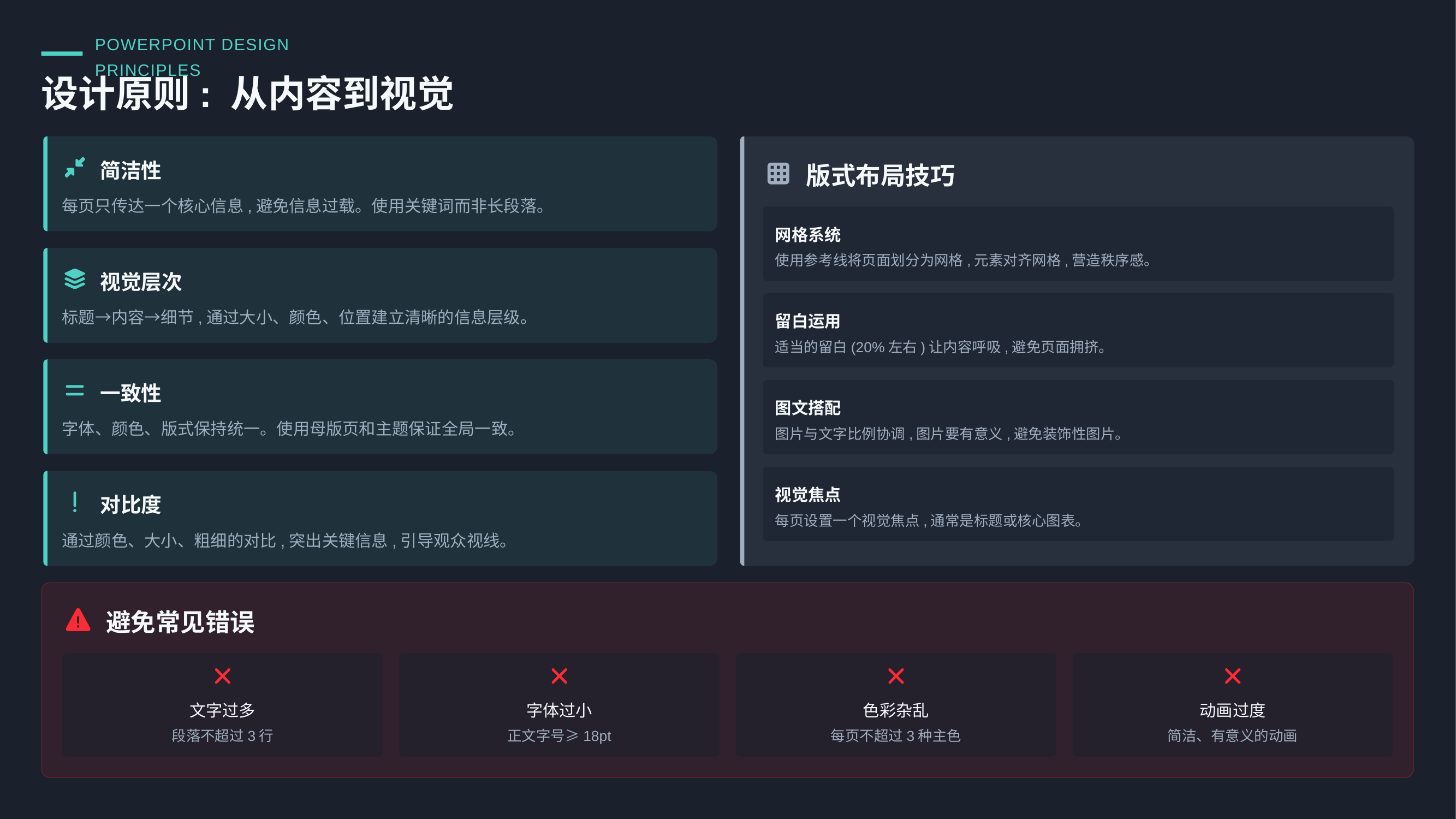

POWERPOINT DESIGN PRINCIPLES

设计原则: 从内容到视觉

简洁性

版式布局技巧

每页只传达一个核心信息,避免信息过载。使用关键词而非长段落。

网格系统

使用参考线将页面划分为网格,元素对齐网格,营造秩序感。
视觉层次

标题→内容→细节,通过大小、颜色、位置建立清晰的信息层级。
留白运用
适当的留白(20%左右)让内容呼吸,避免页面拥挤。

一致性

图文搭配
字体、颜色、版式保持统一。使用母版页和主题保证全局一致。
图片与文字比例协调,图片要有意义,避免装饰性图片。

视觉焦点
对比度

每页设置一个视觉焦点,通常是标题或核心图表。
通过颜色、大小、粗细的对比,突出关键信息,引导观众视线。

避免常见错误

文字过多
字体过小
色彩杂乱
动画过度
段落不超过3行
正文字号≥18pt
每页不超过3种主色
简洁、有意义的动画